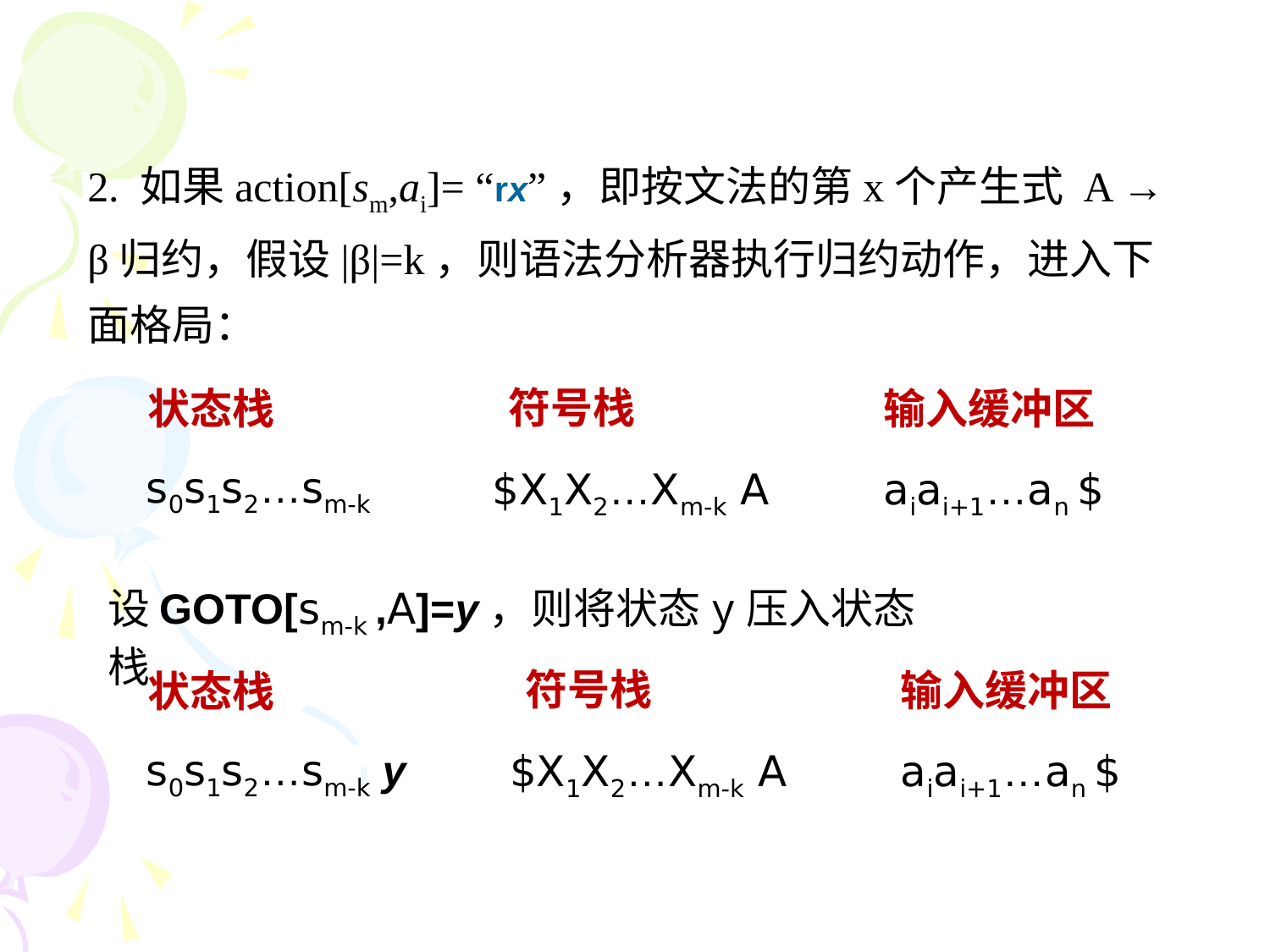

2. 如果action[sm,ai]= “rx”，即按文法的第x个产生式 A → β归约，假设|β|=k，则语法分析器执行归约动作，进入下面格局：
符号栈
输入缓冲区
状态栈
s0s1s2…sm-k
$X1X2…Xm-k A
aiai+1…an $
设GOTO[sm-k ,A]=y，则将状态y压入状态栈
符号栈
输入缓冲区
状态栈
s0s1s2…sm-k y
$X1X2…Xm-k A
aiai+1…an $
128